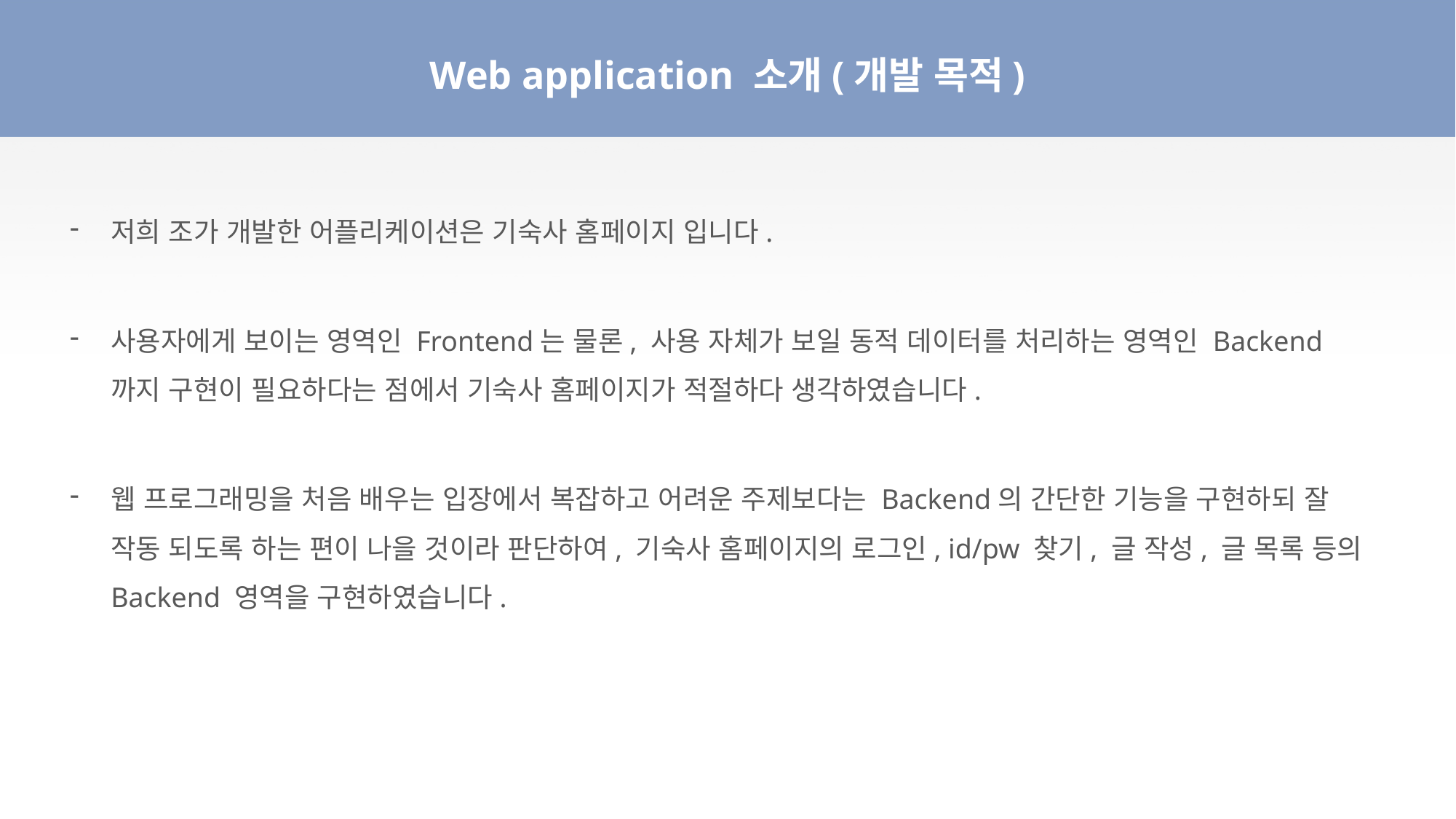

# Web application 소개(개발 목적)
저희 조가 개발한 어플리케이션은 기숙사 홈페이지 입니다.

사용자에게 보이는 영역인 Frontend는 물론, 사용 자체가 보일 동적 데이터를 처리하는 영역인 Backend 까지 구현이 필요하다는 점에서 기숙사 홈페이지가 적절하다 생각하였습니다.

웹 프로그래밍을 처음 배우는 입장에서 복잡하고 어려운 주제보다는 Backend의 간단한 기능을 구현하되 잘 작동 되도록 하는 편이 나을 것이라 판단하여, 기숙사 홈페이지의 로그인, id/pw 찾기, 글 작성, 글 목록 등의 Backend 영역을 구현하였습니다.